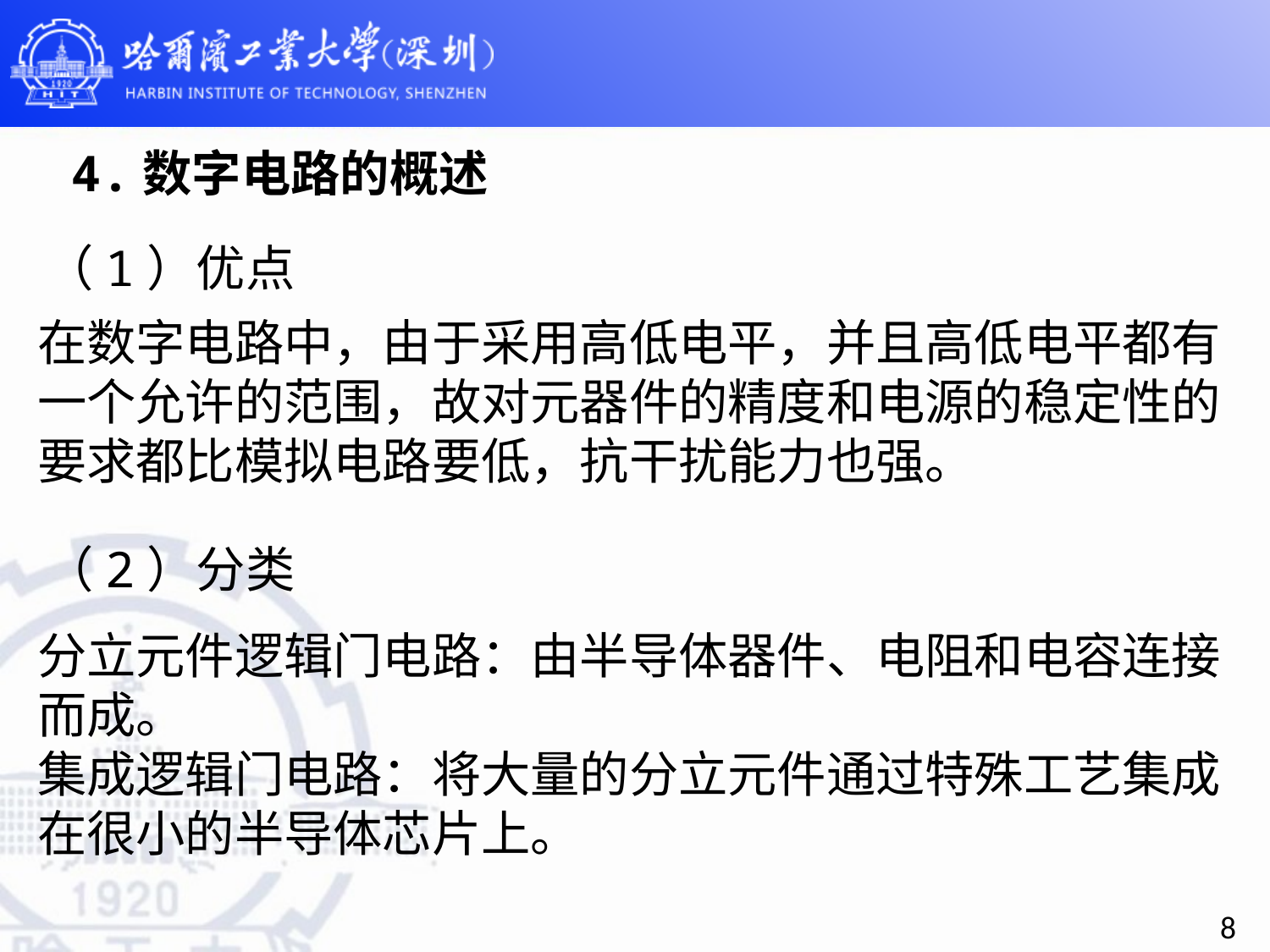

4.数字电路的概述
（1）优点
在数字电路中，由于采用高低电平，并且高低电平都有一个允许的范围，故对元器件的精度和电源的稳定性的要求都比模拟电路要低，抗干扰能力也强。
（2）分类
分立元件逻辑门电路：由半导体器件、电阻和电容连接而成。
集成逻辑门电路：将大量的分立元件通过特殊工艺集成在很小的半导体芯片上。